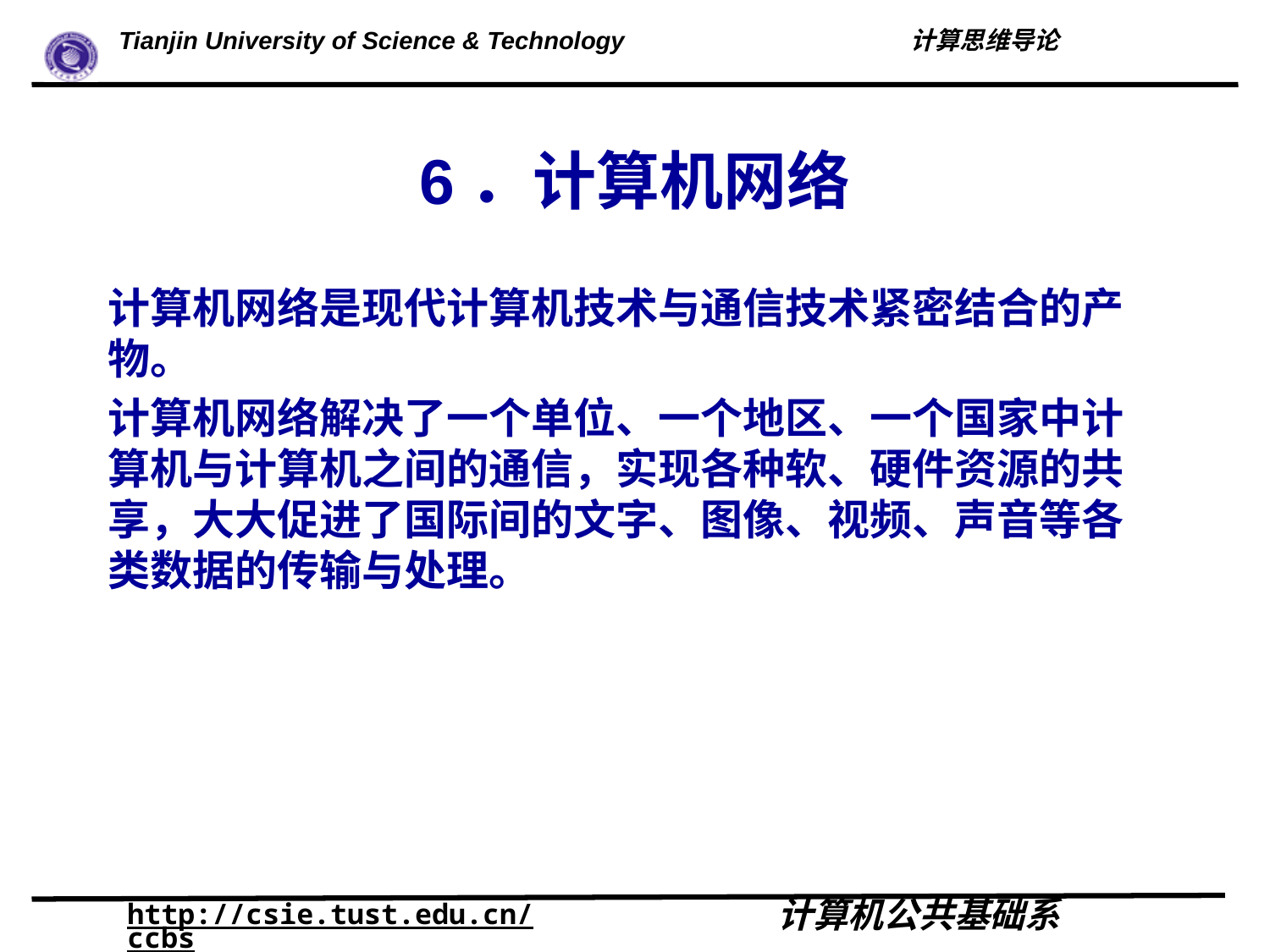

# 6．计算机网络
计算机网络是现代计算机技术与通信技术紧密结合的产物。
计算机网络解决了一个单位、一个地区、一个国家中计算机与计算机之间的通信，实现各种软、硬件资源的共享，大大促进了国际间的文字、图像、视频、声音等各类数据的传输与处理。